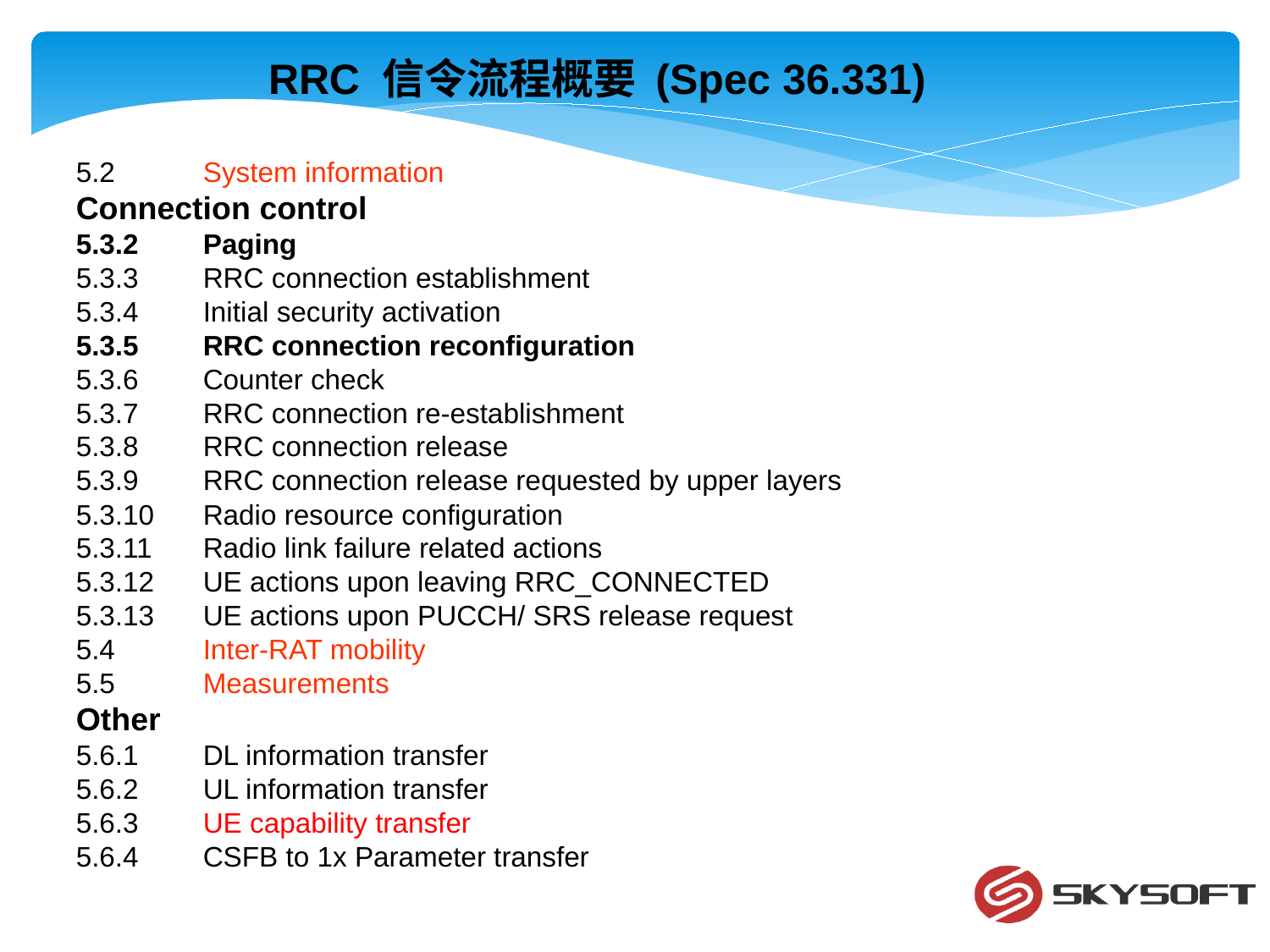

RRC 信令流程概要 (Spec 36.331)
5.2	System information
Connection control
5.3.2	Paging
5.3.3	RRC connection establishment
5.3.4	Initial security activation
5.3.5	RRC connection reconfiguration
5.3.6	Counter check
5.3.7	RRC connection re-establishment
5.3.8	RRC connection release
5.3.9	RRC connection release requested by upper layers
5.3.10	Radio resource configuration
5.3.11	Radio link failure related actions
5.3.12	UE actions upon leaving RRC_CONNECTED
5.3.13	UE actions upon PUCCH/ SRS release request
5.4	Inter-RAT mobility
5.5	Measurements
Other
5.6.1	DL information transfer
5.6.2	UL information transfer
5.6.3	UE capability transfer
5.6.4	CSFB to 1x Parameter transfer